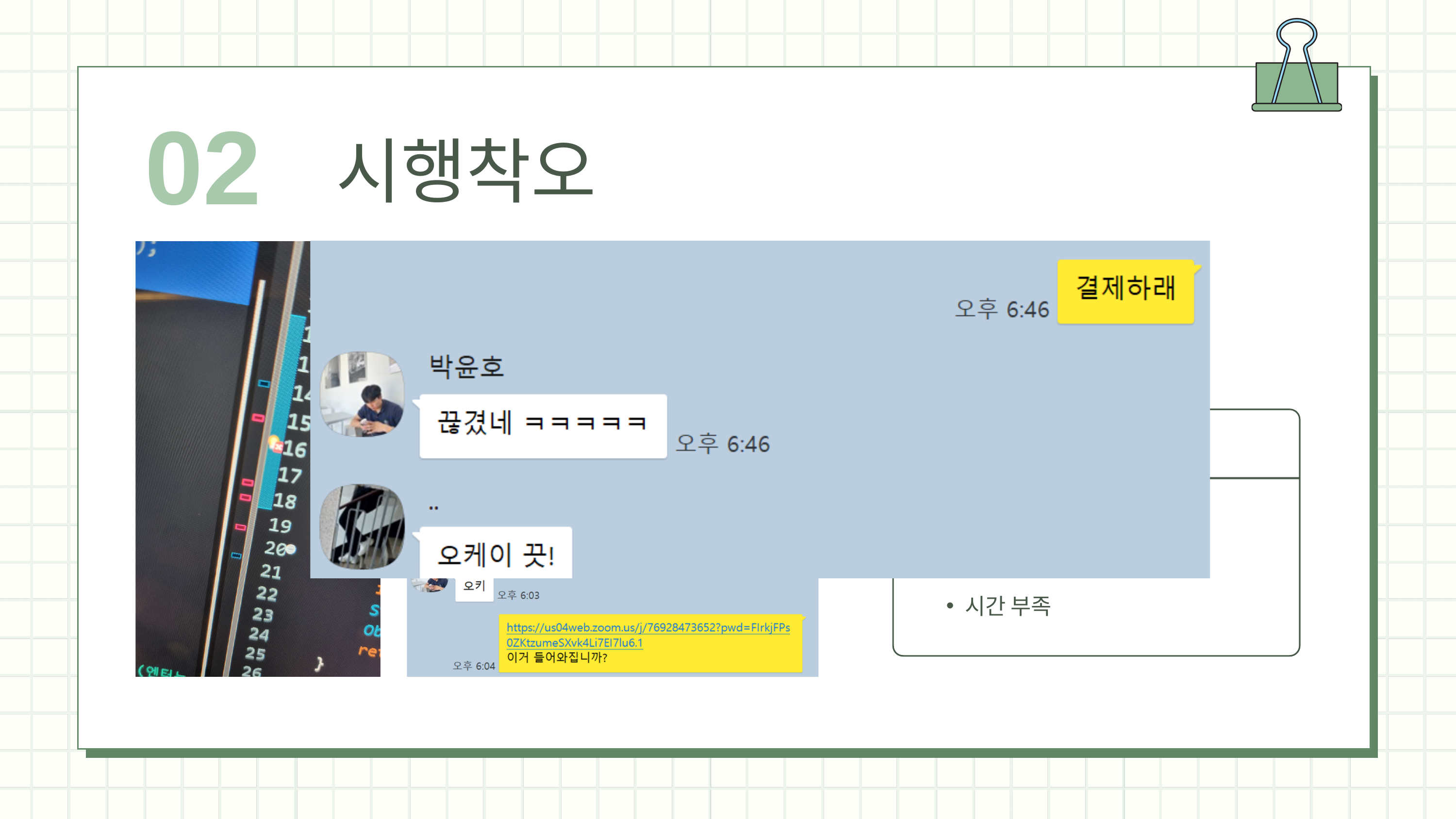

02
시행착오

시행착오
코드 오류

시간 부족